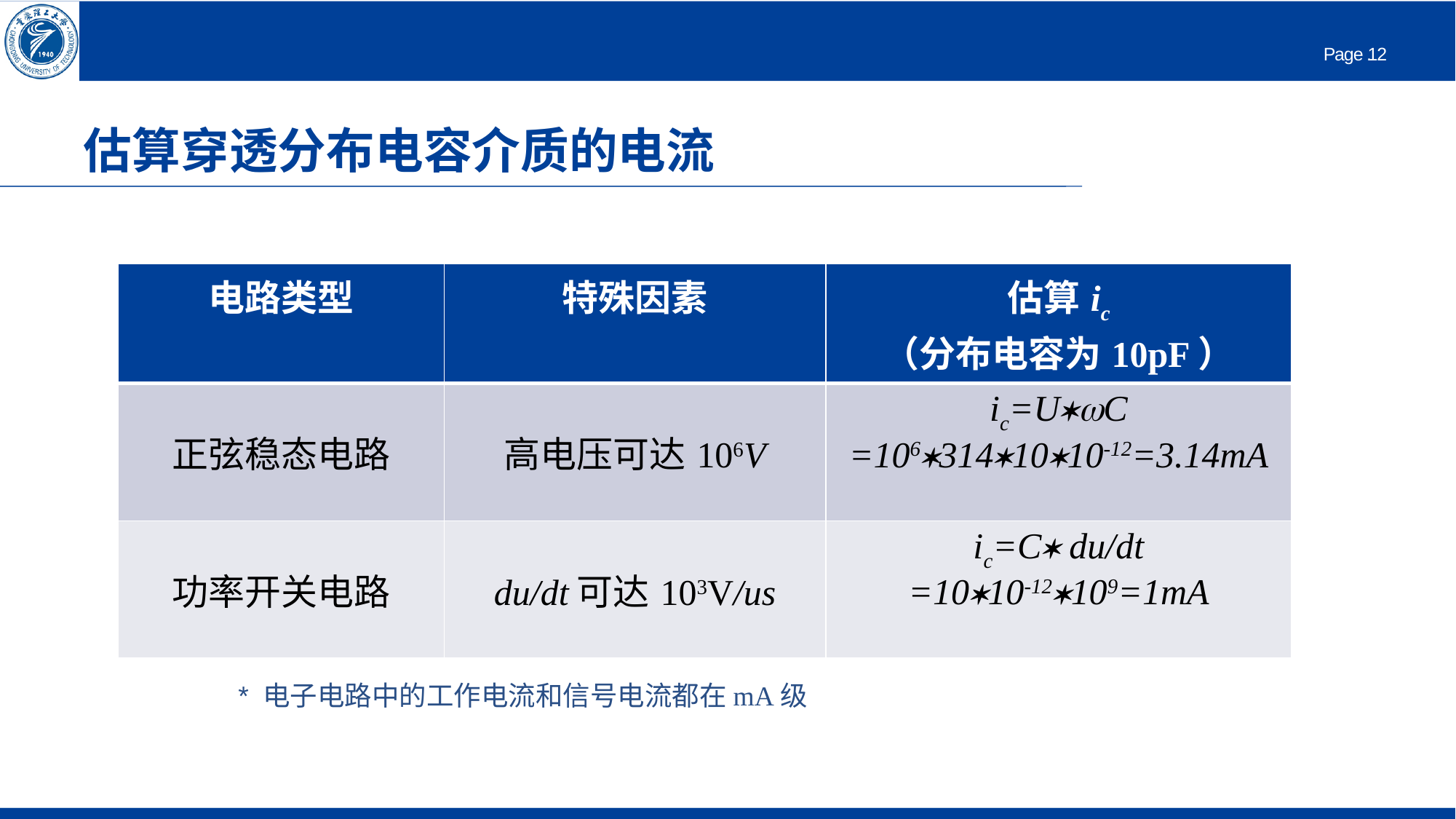

估算穿透分布电容介质的电流
| 电路类型 | 特殊因素 | 估算ic （分布电容为10pF） |
| --- | --- | --- |
| 正弦稳态电路 | 高电压可达106V | ic=U∗ωC =106∗314∗10∗10-12=3.14mA |
| 功率开关电路 | du/dt可达103V/us | ic=C∗ du/dt =10∗10-12∗109=1mA |
* 电子电路中的工作电流和信号电流都在mA级